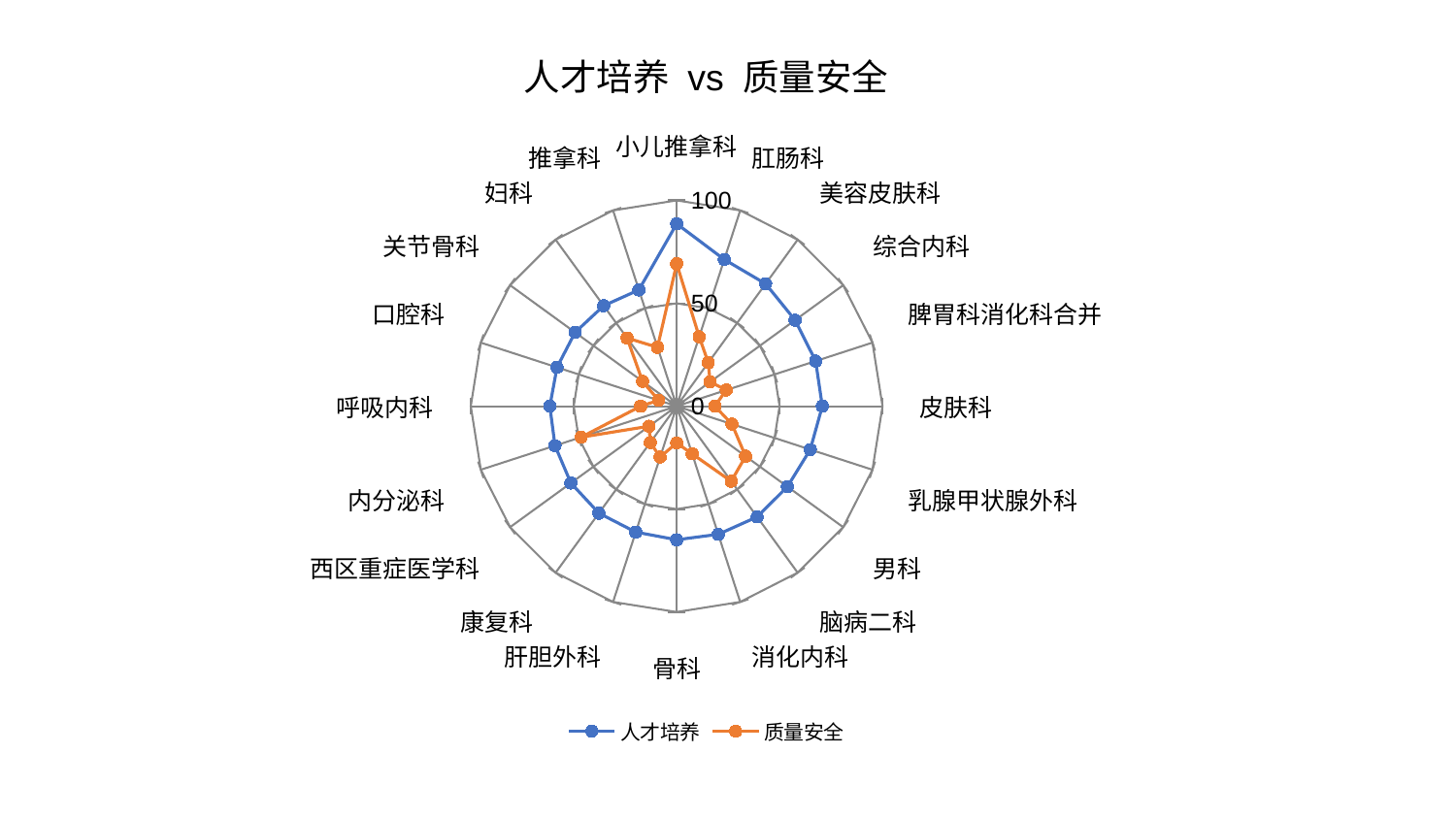

### Chart: 人才培养 vs 质量安全

| Category | 人才培养 | 质量安全 |
|---|---|---|
| 小儿推拿科 | 88.63749097548477 | 69.21862965486271 |
| 肛肠科 | 74.93922584884679 | 35.4493068884678 |
| 美容皮肤科 | 73.52895374797039 | 26.157908544554466 |
| 综合内科 | 71.13012057784354 | 20.10182589389822 |
| 脾胃科消化科合并 | 71.00397011740354 | 25.33717424964531 |
| 皮肤科 | 70.7663068056737 | 18.557788337057552 |
| 乳腺甲状腺外科 | 68.24231898546496 | 28.258935553608488 |
| 男科 | 66.52953345510112 | 41.41038420541579 |
| 脑病二科 | 66.50616368912448 | 45.10355414565082 |
| 消化内科 | 65.47294678305818 | 24.371889812578576 |
| 骨科 | 64.92123399210635 | 17.869768000080043 |
| 肝胆外科 | 64.32605728133406 | 26.006202924368257 |
| 康复科 | 64.27020871855397 | 21.820318793835604 |
| 西区重症医学科 | 63.516404403440674 | 16.617654607104274 |
| 内分泌科 | 62.12590264917855 | 48.761950582508106 |
| 呼吸内科 | 61.60731322966518 | 17.482955707812227 |
| 口腔科 | 61.110754133141256 | 9.20024576410687 |
| 关节骨科 | 60.98765573573177 | 20.445646689211127 |
| 妇科 | 60.3391851355617 | 40.9751018404622 |
| 推拿科 | 59.3966521846786 | 30.090849241472217 |
84